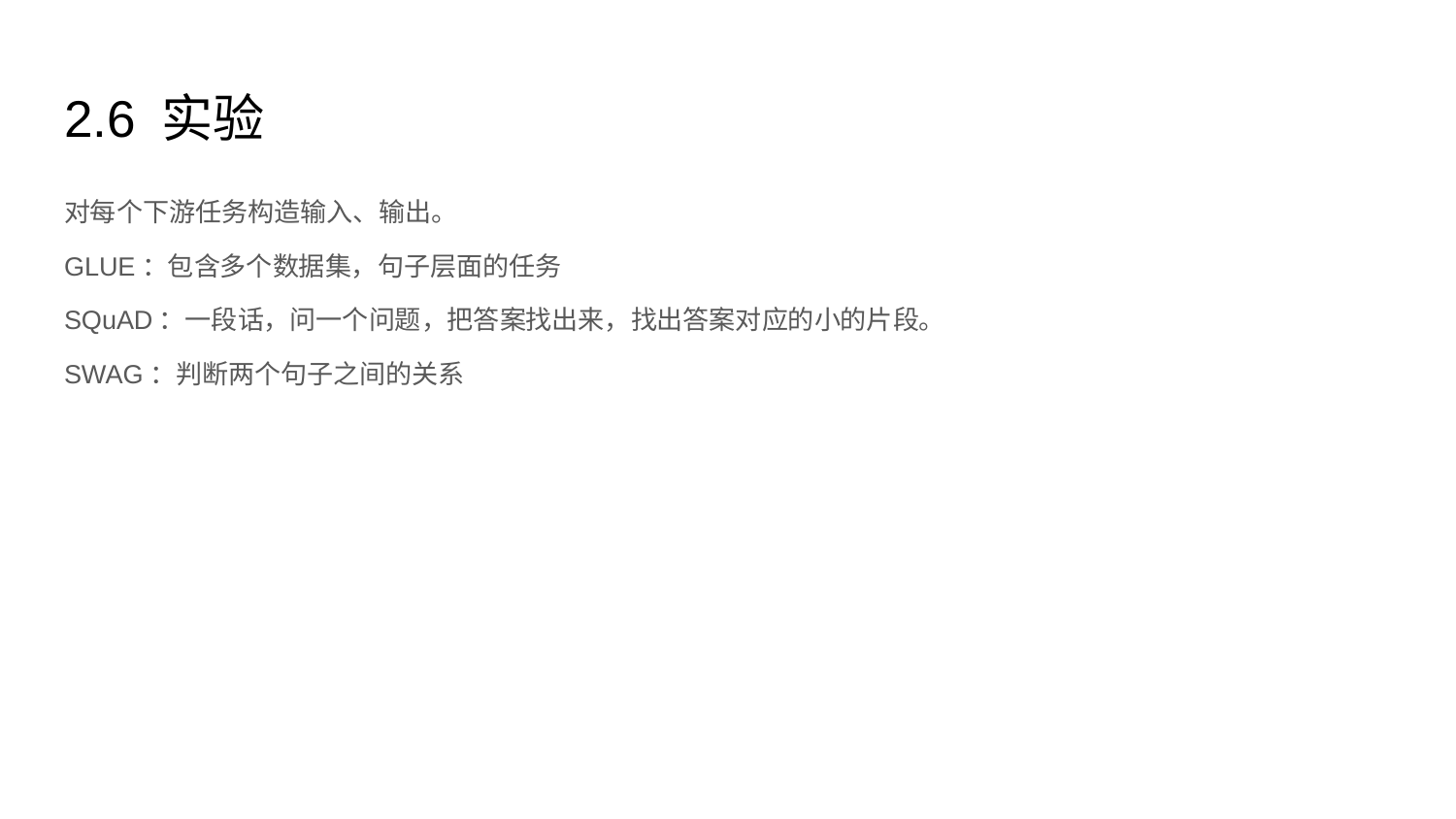

# 2.6 实验
对每个下游任务构造输入、输出。
GLUE：包含多个数据集，句子层面的任务
SQuAD：一段话，问一个问题，把答案找出来，找出答案对应的小的片段。
SWAG：判断两个句子之间的关系